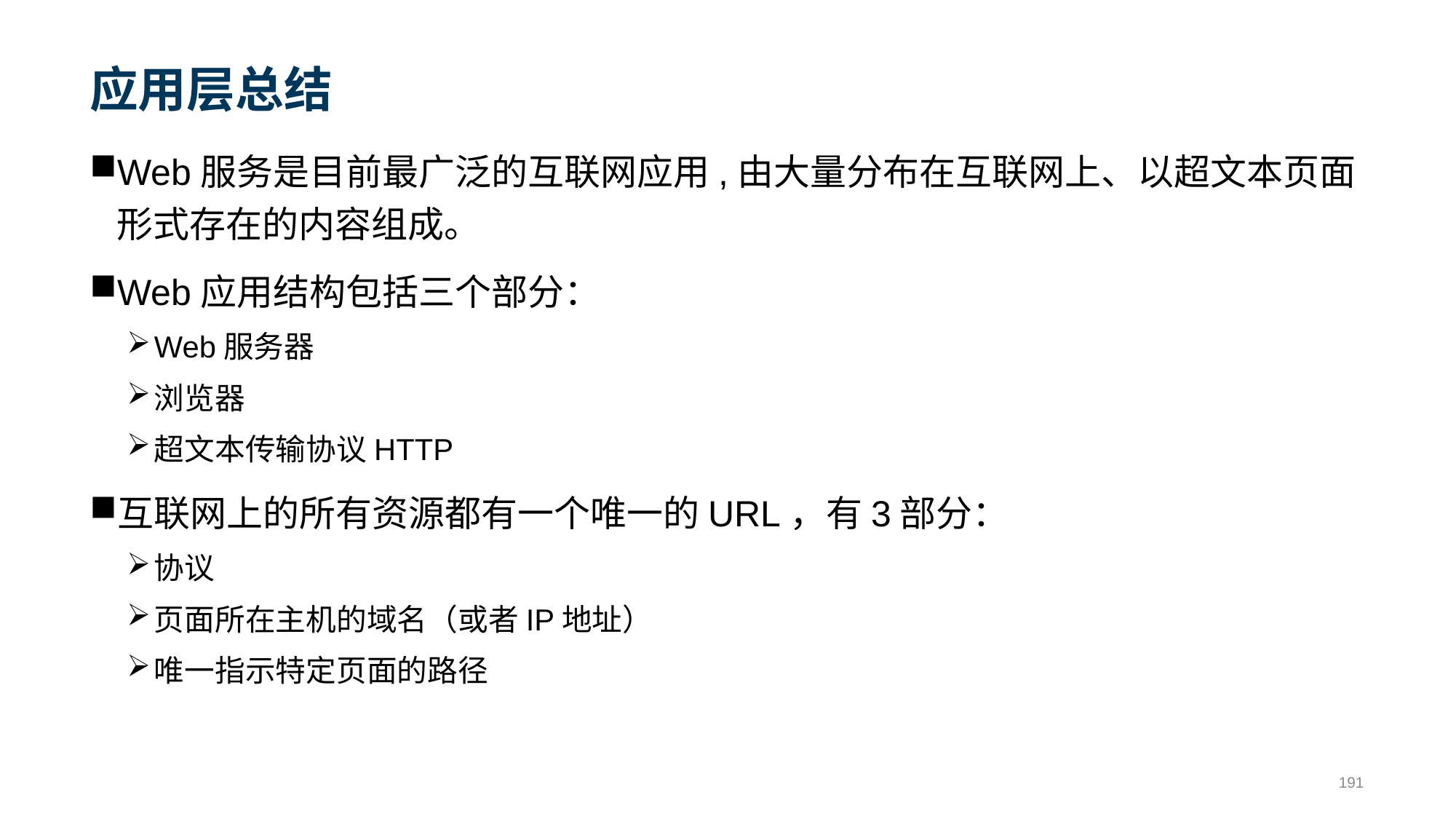

# 应用层总结
Web服务是目前最广泛的互联网应用,由大量分布在互联网上、以超文本页面形式存在的内容组成。
Web应用结构包括三个部分：
Web服务器
浏览器
超文本传输协议HTTP
互联网上的所有资源都有一个唯一的URL，有3部分：
协议
页面所在主机的域名（或者IP地址）
唯一指示特定页面的路径
191